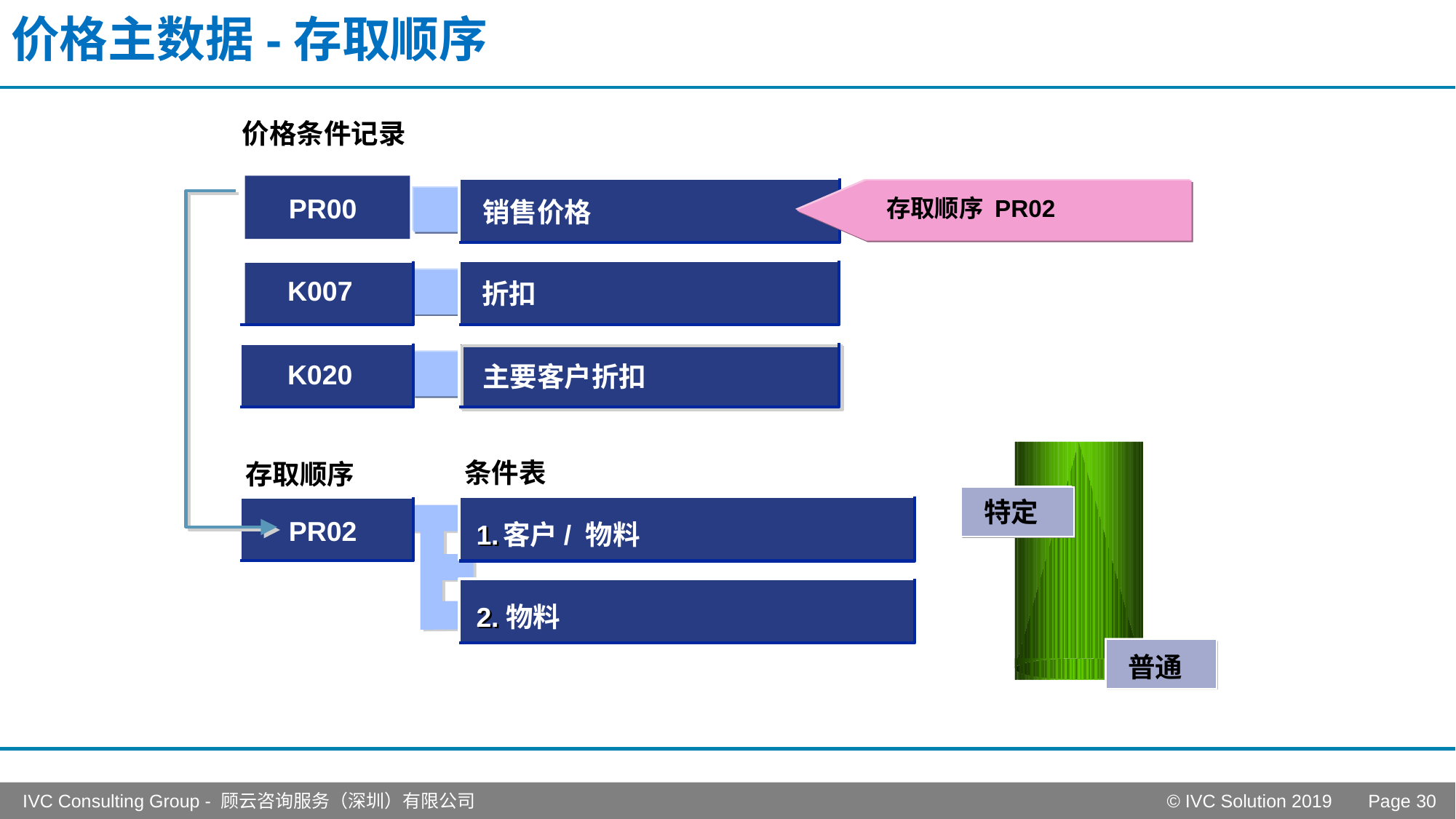

# 价格主数据-存取顺序

价格条件记录

PR00

存取顺序 PR02
销售价格

K007
折扣

K020
主要客户折扣
Major customer disc.

条件表
存取顺序

特定

PR02
1.
客户/ 物料
1.

2.
物料
2.

普通

3.